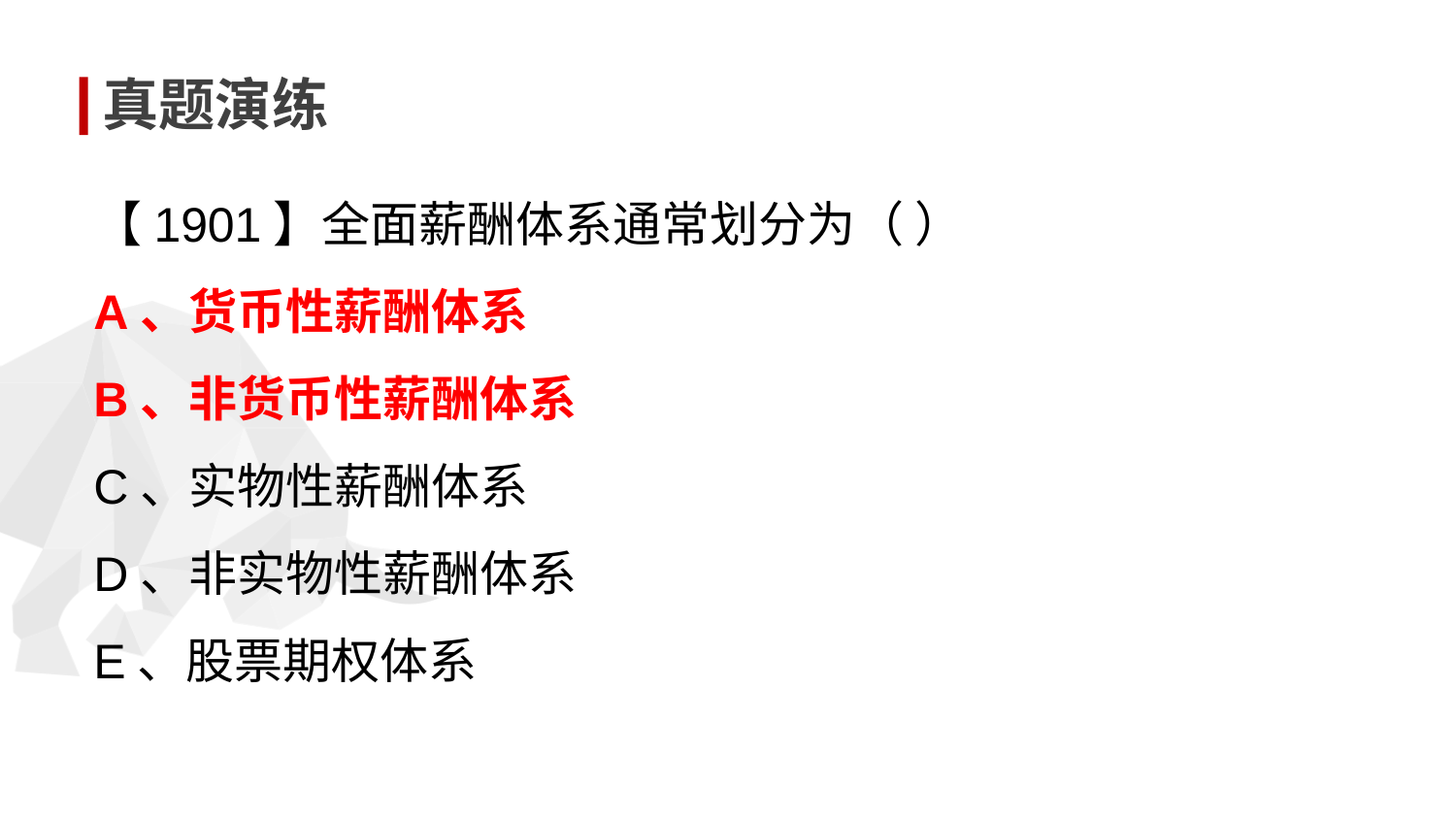

真题演练
【1901】全面薪酬体系通常划分为（ ）
A、货币性薪酬体系
B、非货币性薪酬体系
C、实物性薪酬体系
D、非实物性薪酬体系
E、股票期权体系